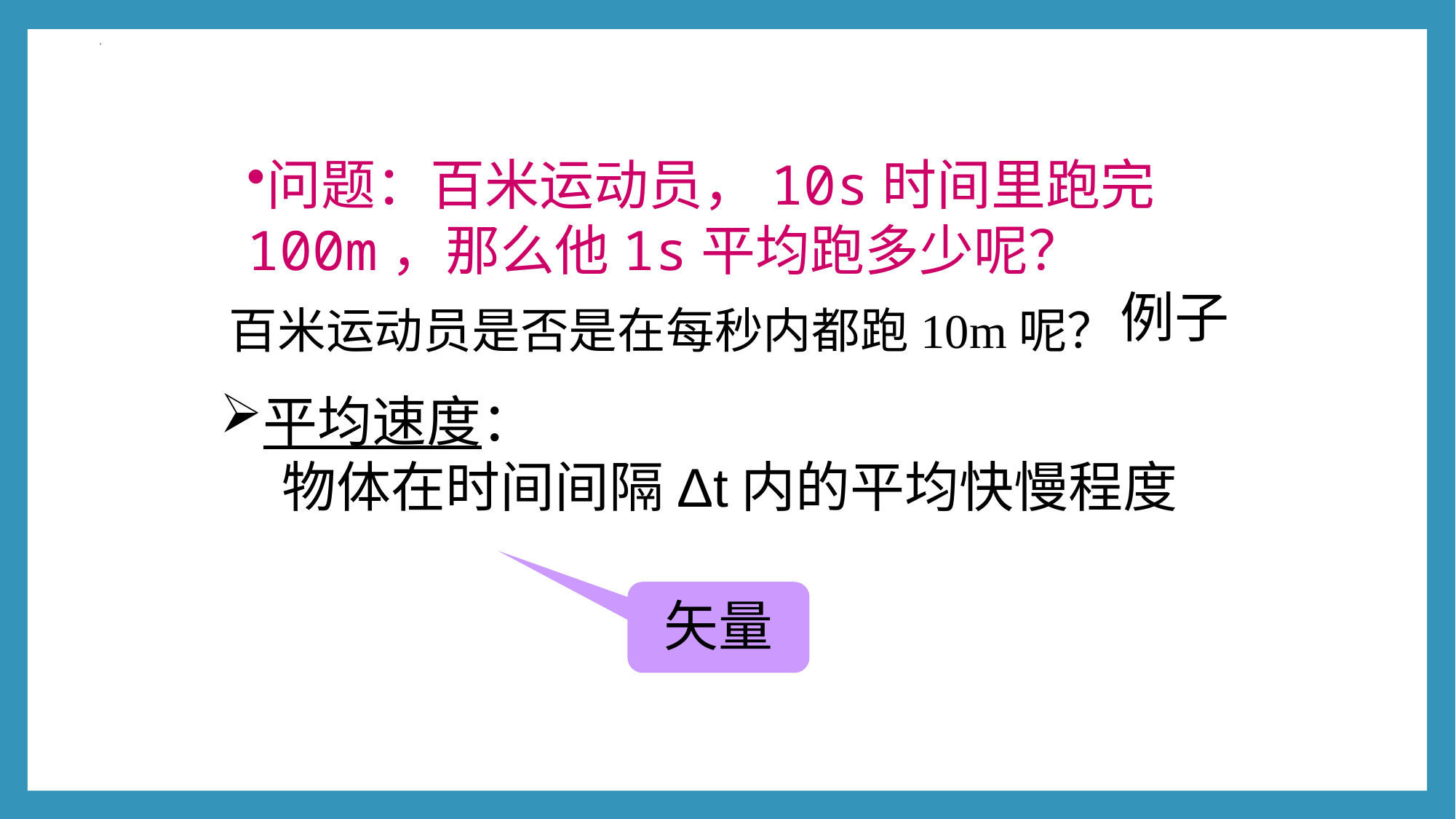

问题：百米运动员，10s时间里跑完100m，那么他1s平均跑多少呢？
例子
百米运动员是否是在每秒内都跑10m呢？
平均速度：
    物体在时间间隔Δt内的平均快慢程度
矢量